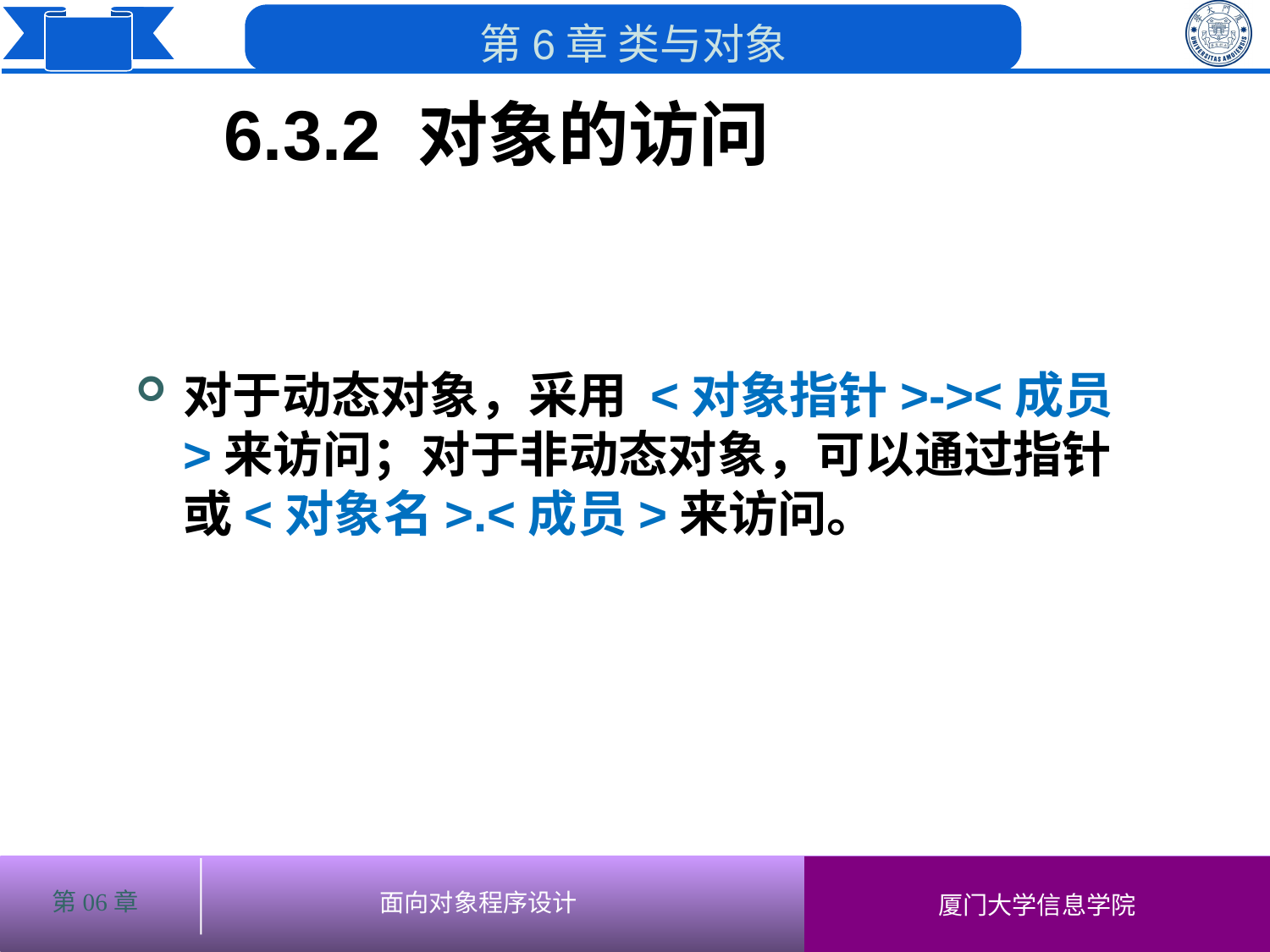

6.3.2 对象的访问
# 对于动态对象，采用 <对象指针>-><成员>来访问；对于非动态对象，可以通过指针或<对象名>.<成员>来访问。
34